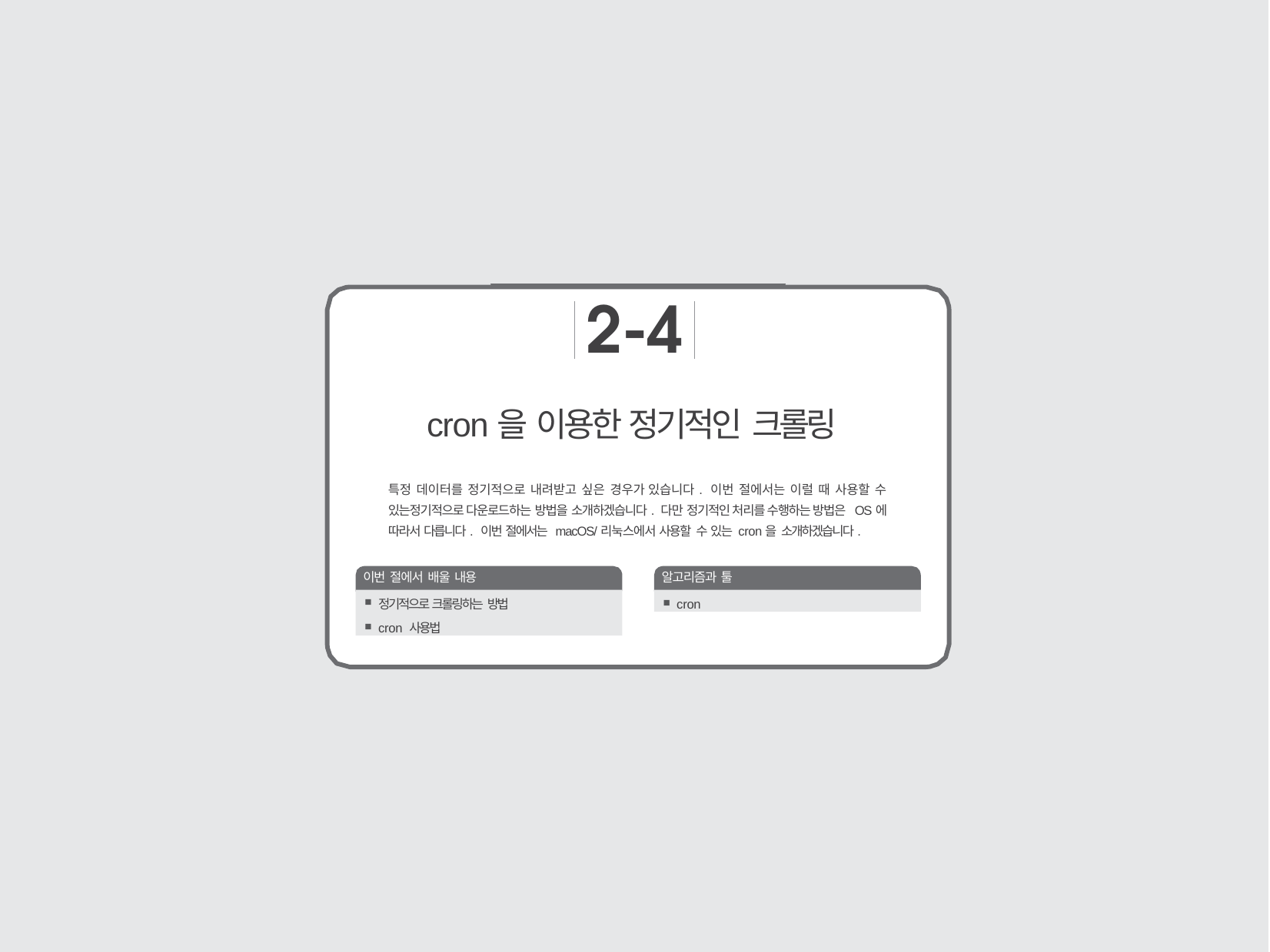

2-4

# cron을 이용한 정기적인 크롤링
특정 데이터를 정기적으로 내려받고 싶은 경우가 있습니다. 이번 절에서는 이럴 때 사용할 수  있는정기적으로 다운로드하는 방법을 소개하겠습니다. 다만 정기적인 처리를 수행하는 방법은  OS에  따라서 다릅니다.  이번 절에서는  macOS/리눅스에서 사용할  수 있는 cron을 소개하겠습니다.

이번  절에서  배울 내용
알고리즘과 툴
cron
정기적으로  크롤링하는 방법
cron 사용법